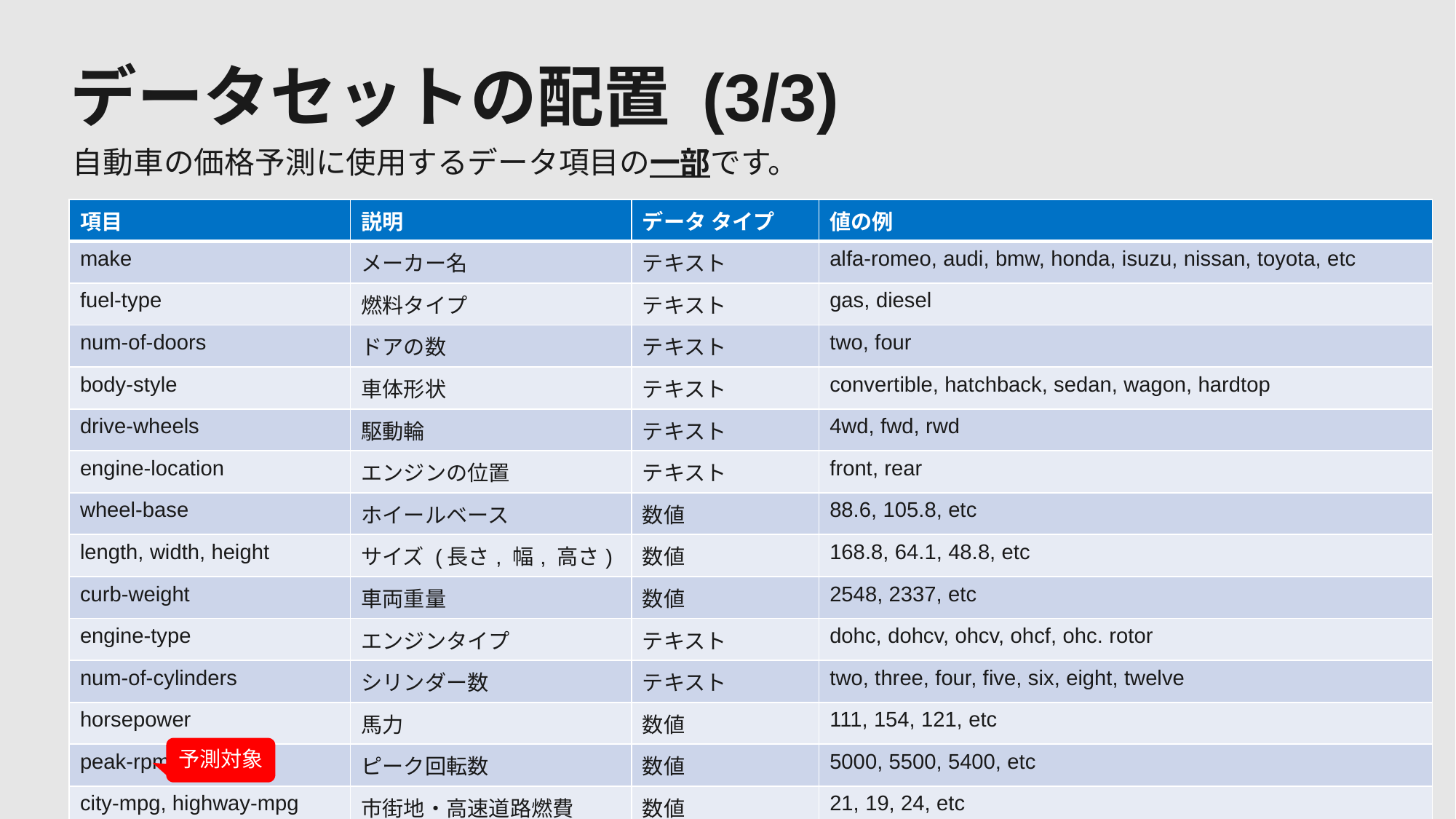

# データセットの配置 (3/3)
自動車の価格予測に使用するデータ項目の一部です。
| 項目 | 説明 | データ タイプ | 値の例 |
| --- | --- | --- | --- |
| make | メーカー名 | テキスト | alfa-romeo, audi, bmw, honda, isuzu, nissan, toyota, etc |
| fuel-type | 燃料タイプ | テキスト | gas, diesel |
| num-of-doors | ドアの数 | テキスト | two, four |
| body-style | 車体形状 | テキスト | convertible, hatchback, sedan, wagon, hardtop |
| drive-wheels | 駆動輪 | テキスト | 4wd, fwd, rwd |
| engine-location | エンジンの位置 | テキスト | front, rear |
| wheel-base | ホイールベース | 数値 | 88.6, 105.8, etc |
| length, width, height | サイズ (長さ, 幅, 高さ) | 数値 | 168.8, 64.1, 48.8, etc |
| curb-weight | 車両重量 | 数値 | 2548, 2337, etc |
| engine-type | エンジンタイプ | テキスト | dohc, dohcv, ohcv, ohcf, ohc. rotor |
| num-of-cylinders | シリンダー数 | テキスト | two, three, four, five, six, eight, twelve |
| horsepower | 馬力 | 数値 | 111, 154, 121, etc |
| peak-rpm | ピーク回転数 | 数値 | 5000, 5500, 5400, etc |
| city-mpg, highway-mpg | 市街地・高速道路燃費 | 数値 | 21, 19, 24, etc |
| price | 価格 | 数値 | 13495, 16500, 23875, etc |
予測対象